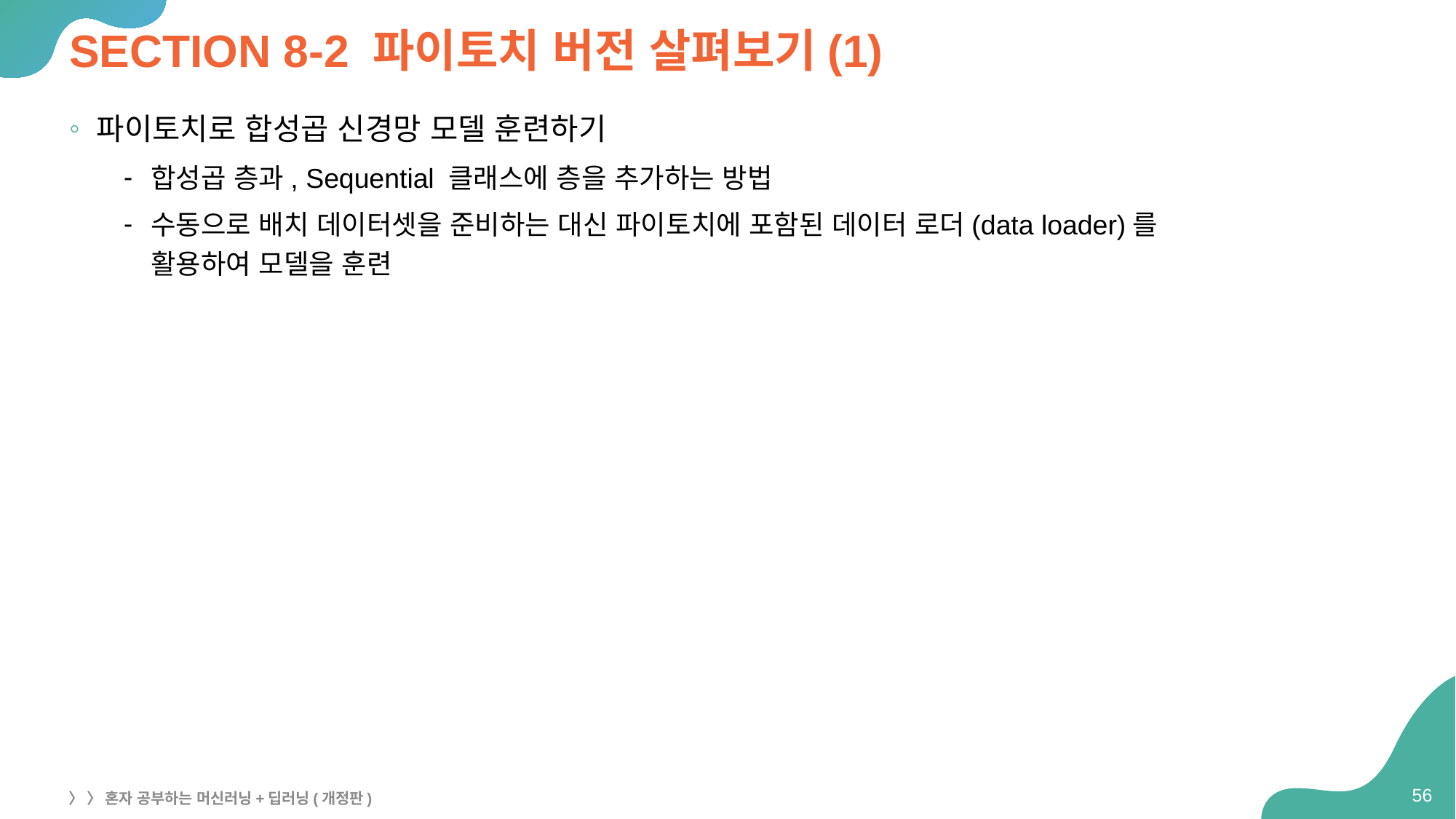

# SECTION 8-2 파이토치 버전 살펴보기(1)
파이토치로 합성곱 신경망 모델 훈련하기
합성곱 층과, Sequential 클래스에 층을 추가하는 방법
수동으로 배치 데이터셋을 준비하는 대신 파이토치에 포함된 데이터 로더(data loader)를
활용하여 모델을 훈련
56
〉 〉 혼자 공부하는 머신러닝+딥러닝(개정판)